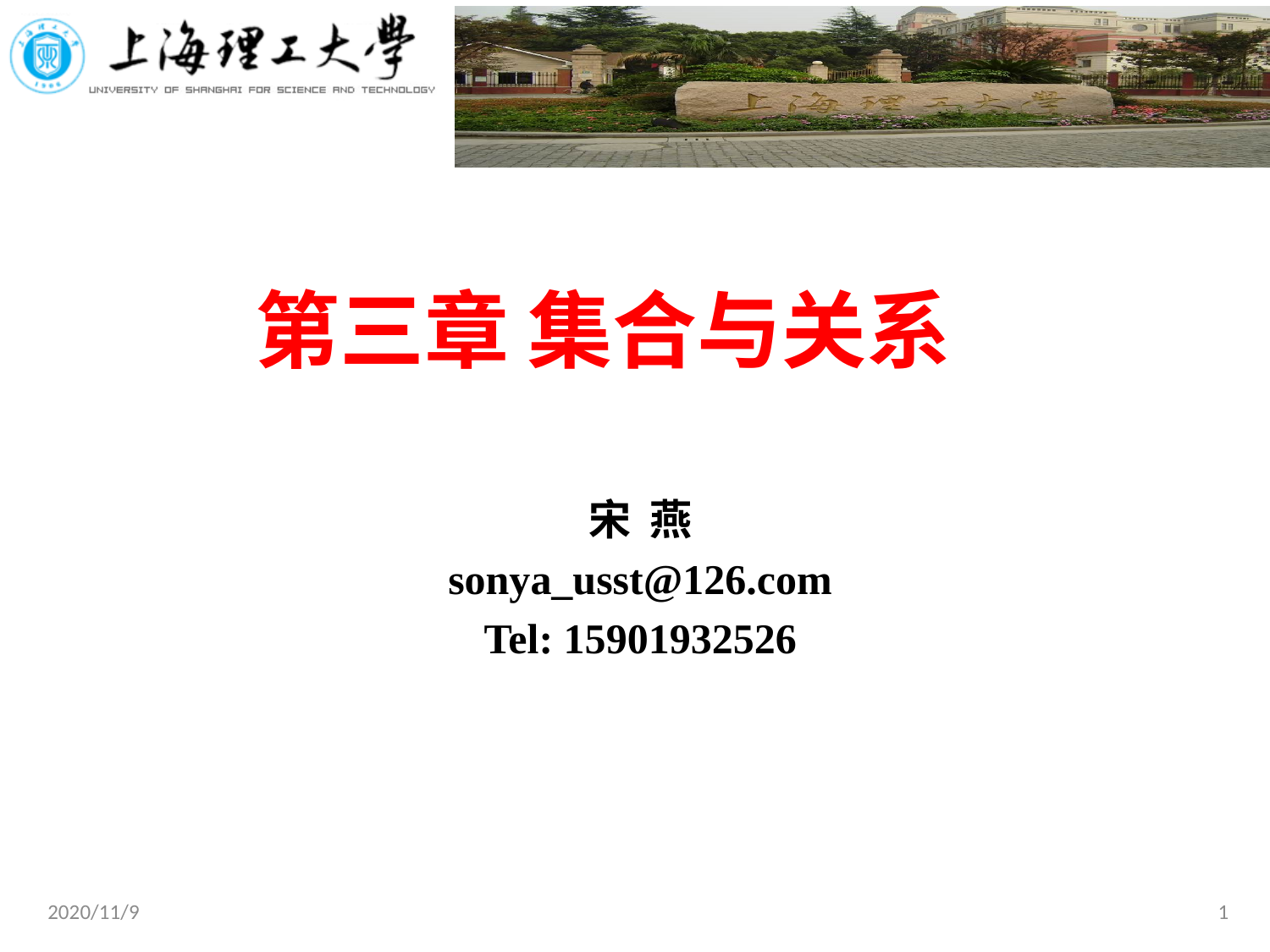

# 第三章 集合与关系
宋  燕
sonya_usst@126.com
Tel: 15901932526
2020/11/9
1